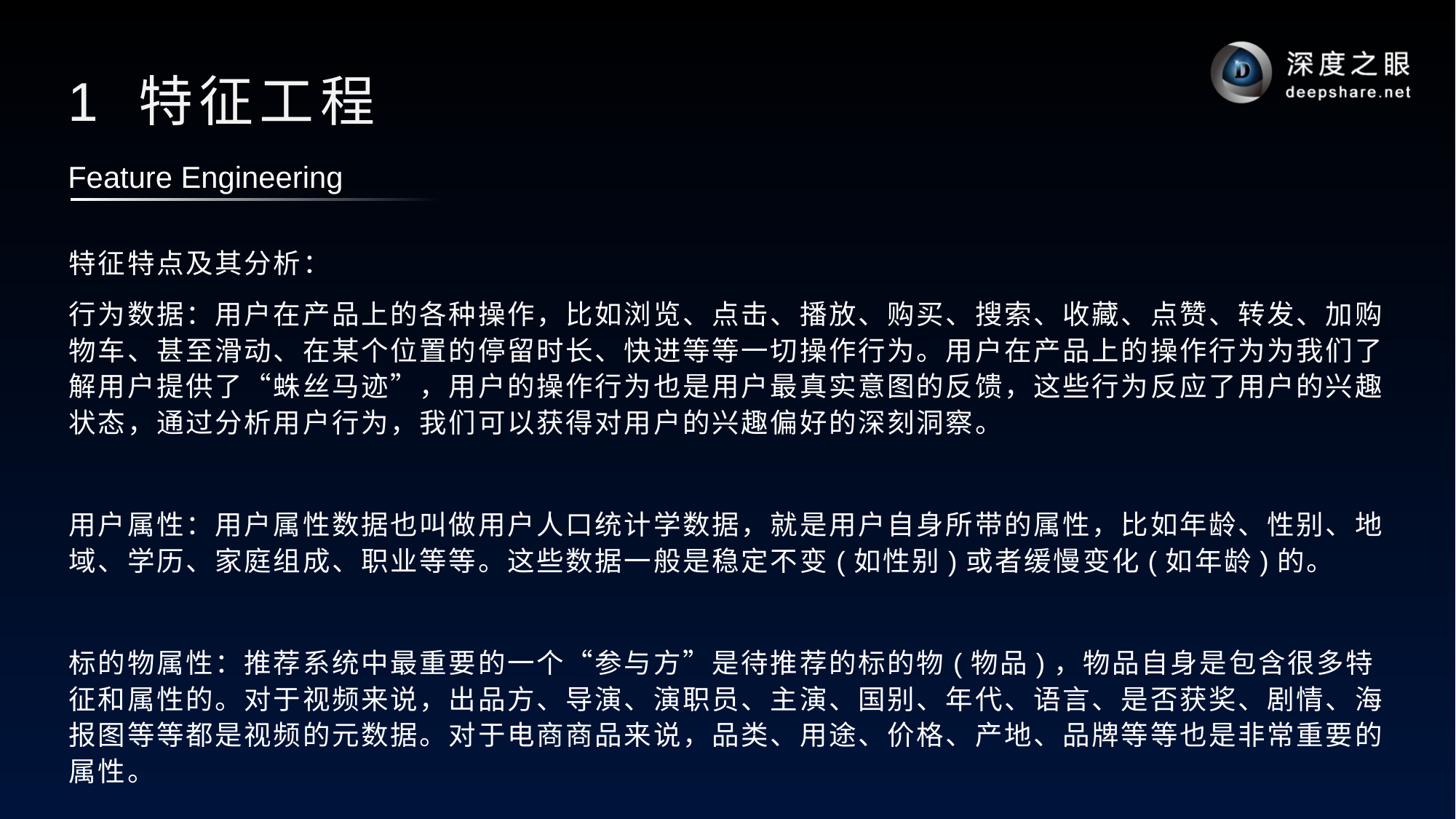

# 1 特征工程
Feature Engineering
特征特点及其分析：
行为数据：用户在产品上的各种操作，比如浏览、点击、播放、购买、搜索、收藏、点赞、转发、加购物车、甚至滑动、在某个位置的停留时长、快进等等一切操作行为。用户在产品上的操作行为为我们了解用户提供了“蛛丝马迹”，用户的操作行为也是用户最真实意图的反馈，这些行为反应了用户的兴趣状态，通过分析用户行为，我们可以获得对用户的兴趣偏好的深刻洞察。

用户属性：用户属性数据也叫做用户人口统计学数据，就是用户自身所带的属性，比如年龄、性别、地域、学历、家庭组成、职业等等。这些数据一般是稳定不变(如性别)或者缓慢变化(如年龄)的。

标的物属性：推荐系统中最重要的一个“参与方”是待推荐的标的物(物品)，物品自身是包含很多特征和属性的。对于视频来说，出品方、导演、演职员、主演、国别、年代、语言、是否获奖、剧情、海报图等等都是视频的元数据。对于电商商品来说，品类、用途、价格、产地、品牌等等也是非常重要的属性。